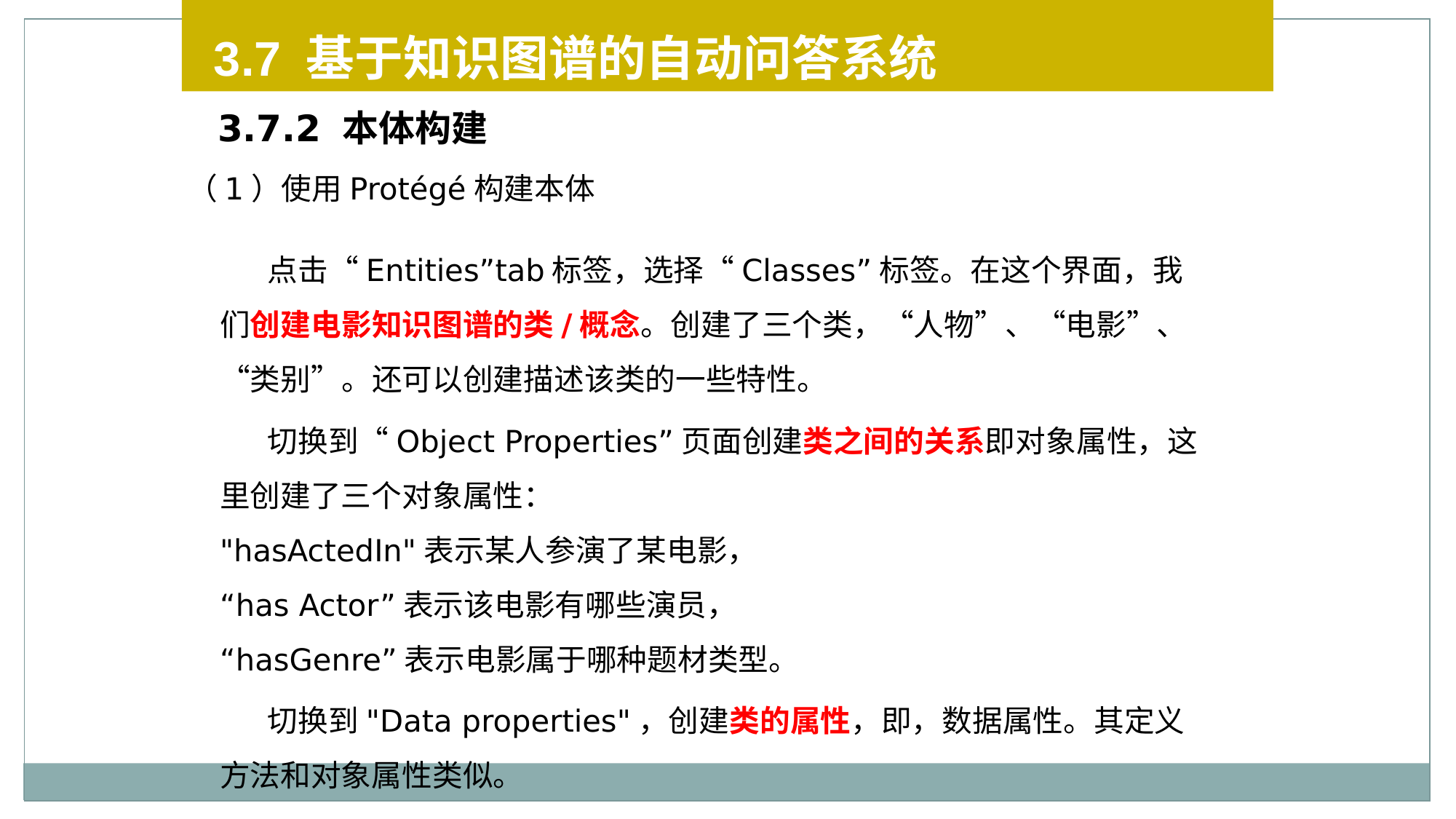

3.7 基于知识图谱的自动问答系统
3.7.2 本体构建
（1）使用Protégé构建本体
      点击“Entities”tab标签，选择“Classes”标签。在这个界面，我们创建电影知识图谱的类/概念。创建了三个类，“人物”、“电影”、“类别”。还可以创建描述该类的一些特性。
      切换到“Object Properties”页面创建类之间的关系即对象属性，这里创建了三个对象属性：
"hasActedIn"表示某人参演了某电影，
“has Actor”表示该电影有哪些演员，
“hasGenre”表示电影属于哪种题材类型。
      切换到"Data properties"，创建类的属性，即，数据属性。其定义方法和对象属性类似。